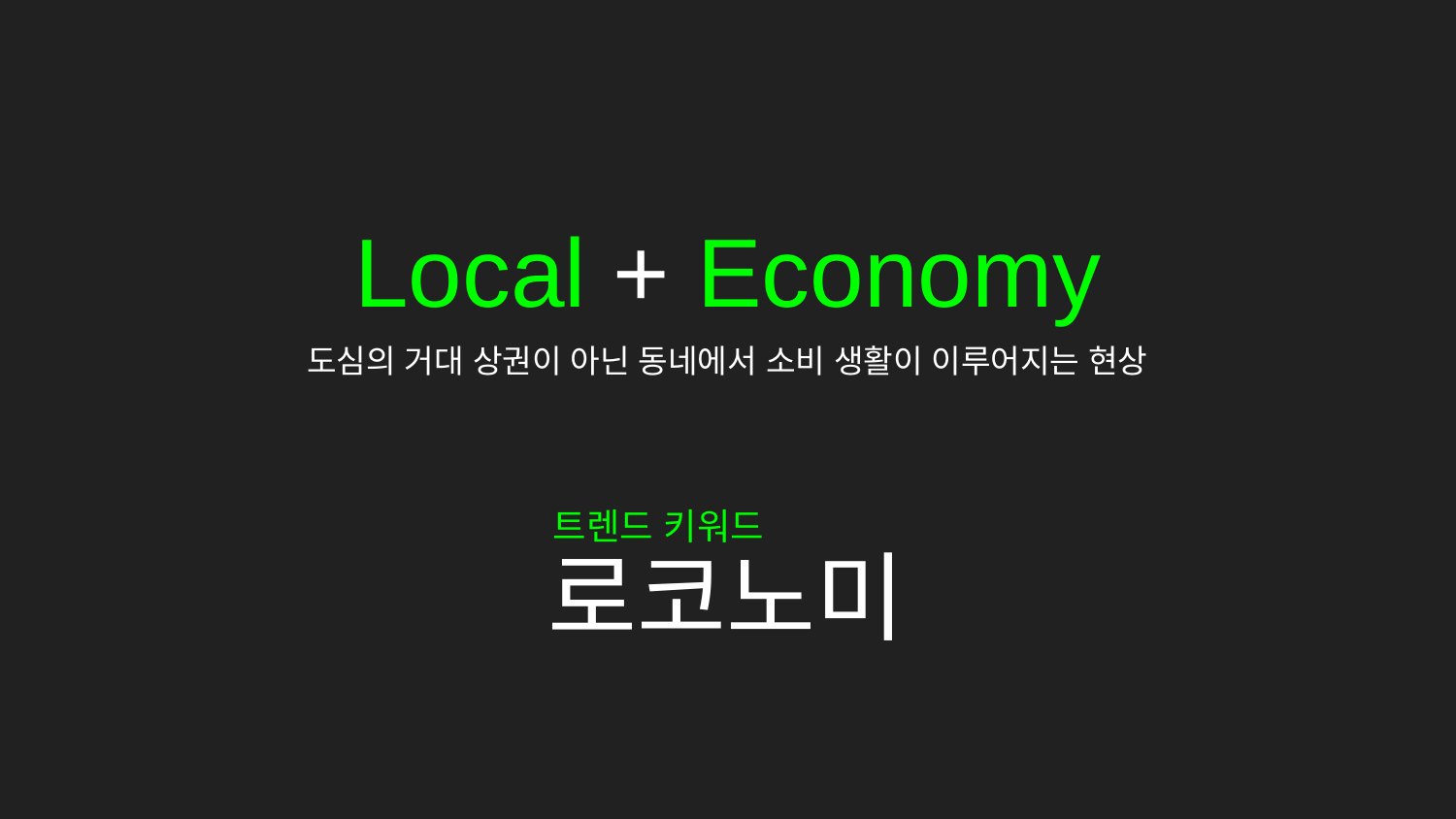

Local + Economy

도심의 거대 상권이 아닌 동네에서 소비 생활이 이루어지는 현상
트렌드 키워드
로코노미